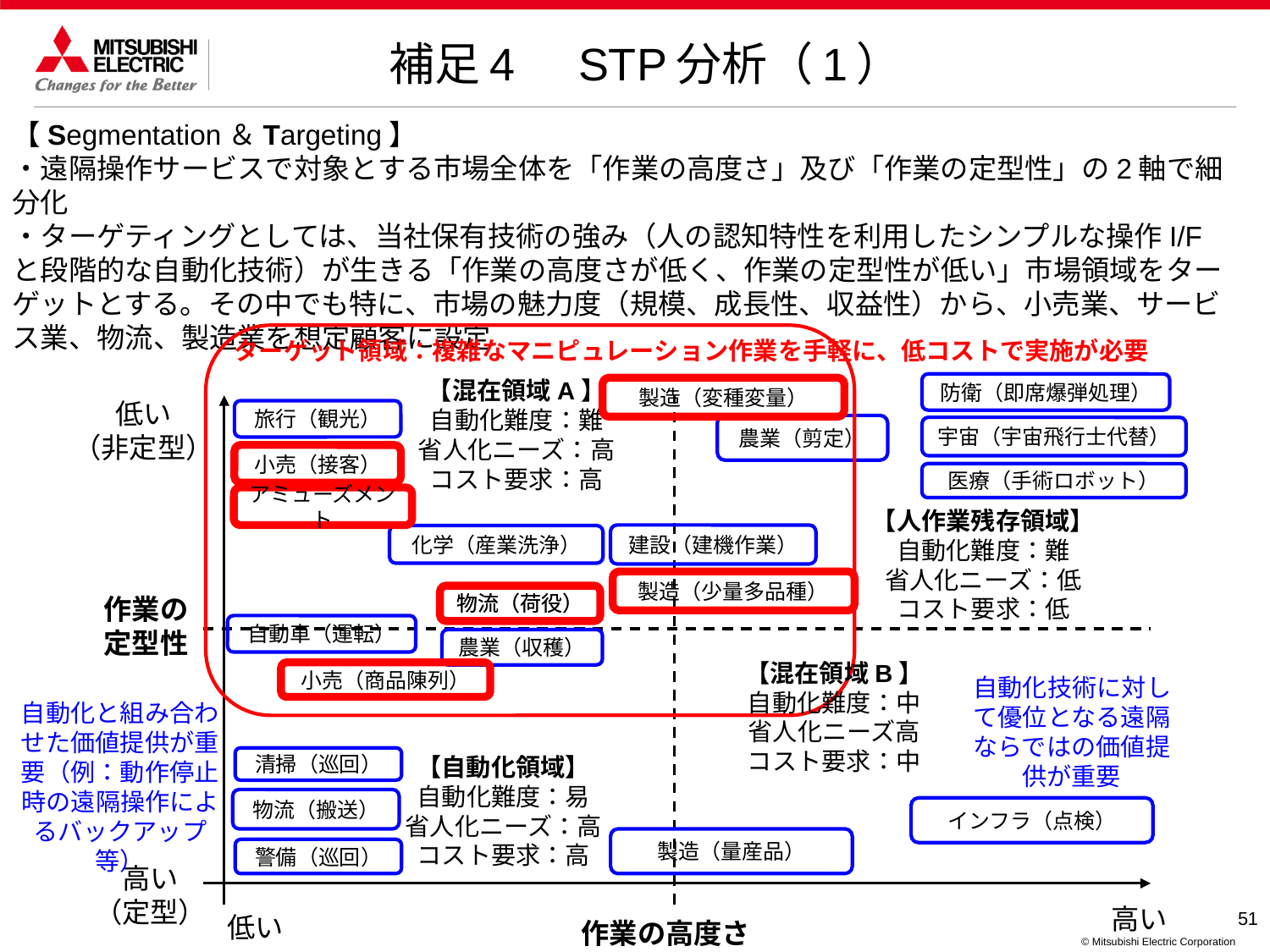

補足4　STP分析（1）
【Segmentation＆Targeting】
・遠隔操作サービスで対象とする市場全体を「作業の高度さ」及び「作業の定型性」の2軸で細分化
・ターゲティングとしては、当社保有技術の強み（人の認知特性を利用したシンプルな操作I/Fと段階的な自動化技術）が生きる「作業の高度さが低く、作業の定型性が低い」市場領域をターゲットとする。その中でも特に、市場の魅力度（規模、成長性、収益性）から、小売業、サービス業、物流、製造業を想定顧客に設定

ターゲット領域：複雑なマニピュレーション作業を手軽に、低コストで実施が必要
【混在領域A】
自動化難度：難
省人化ニーズ：高
コスト要求：高
防衛（即席爆弾処理）
製造（変種変量）
低い
（非定型）
旅行（観光）
農業（剪定）
宇宙（宇宙飛行士代替）
小売（接客）
医療（手術ロボット）
アミューズメント
【人作業残存領域】
自動化難度：難
省人化ニーズ：低
コスト要求：低
建設（建機作業）
化学（産業洗浄）
製造（少量多品種）
物流（荷役）
物流（荷役）
作業の定型性
自動車（運転）
農業（収穫）
【混在領域B】
自動化難度：中
省人化ニーズ高
コスト要求：中
小売（商品陳列）
自動化技術に対して優位となる遠隔ならではの価値提供が重要
自動化と組み合わせた価値提供が重要（例：動作停止時の遠隔操作によるバックアップ等）
【自動化領域】
自動化難度：易
省人化ニーズ：高
コスト要求：高
清掃（巡回）
物流（搬送）
インフラ（点検）
製造（量産品）
警備（巡回）
高い
（定型）
高い
低い
作業の高度さ